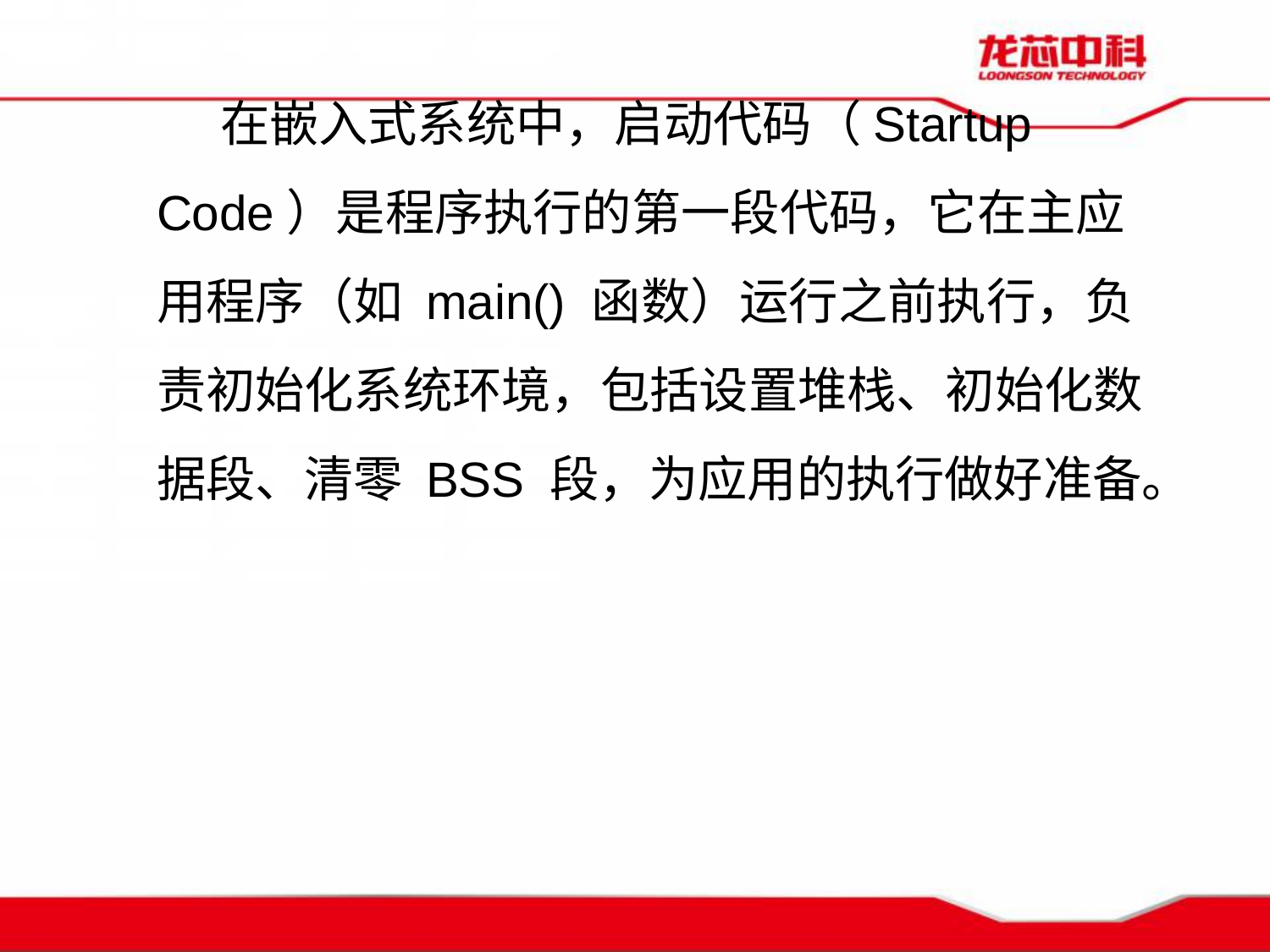

在嵌入式系统中，启动代码（Startup Code）是程序执行的第一段代码，它在主应用程序（如 main() 函数）运行之前执行，负责初始化系统环境，包括设置堆栈、初始化数据段、清零 BSS 段，为应用的执行做好准备。